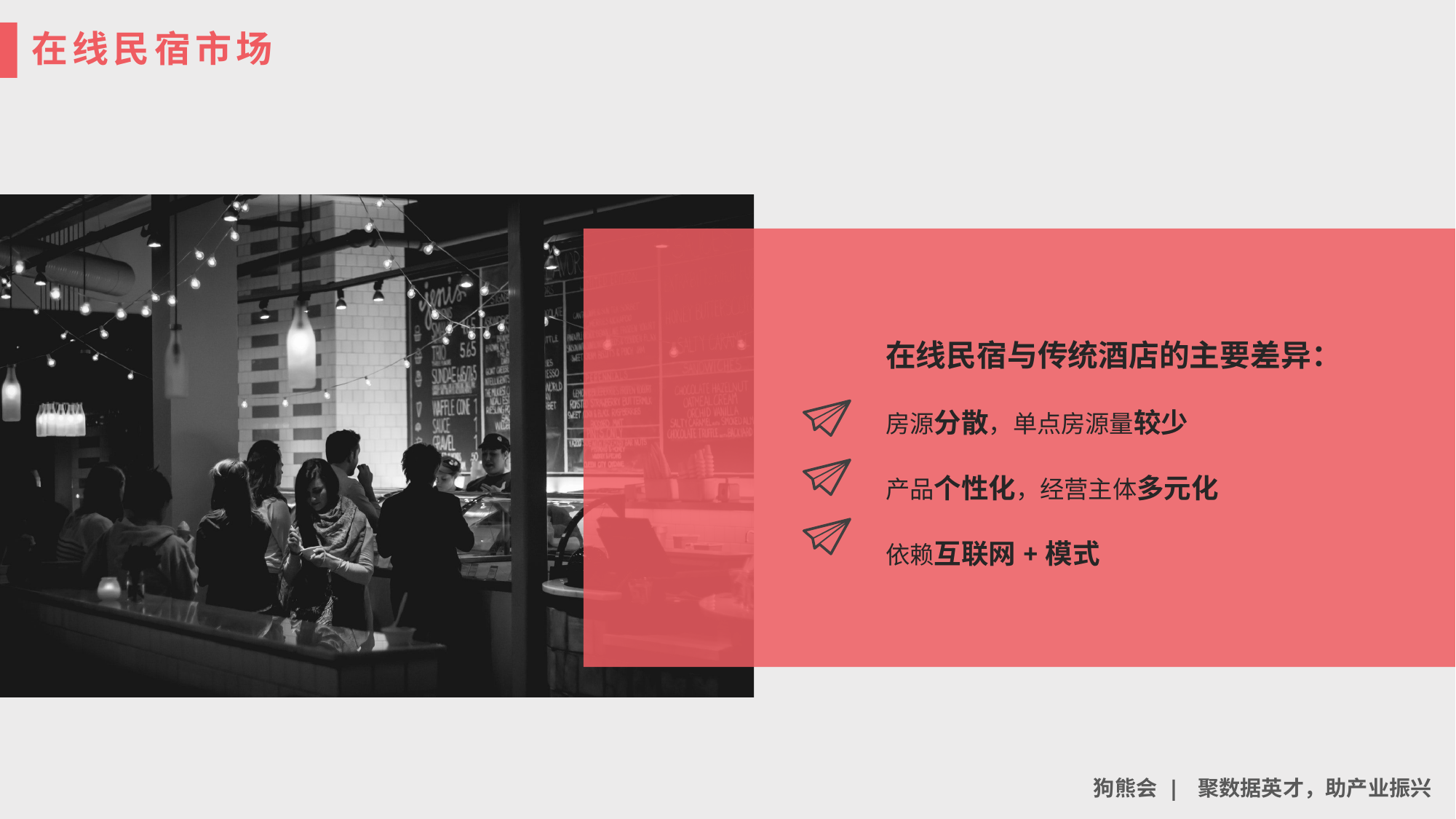

在线民宿市场

在线民宿与传统酒店的主要差异：
房源分散，单点房源量较少
产品个性化，经营主体多元化
依赖互联网+模式

狗熊会 | 聚数据英才，助产业振兴